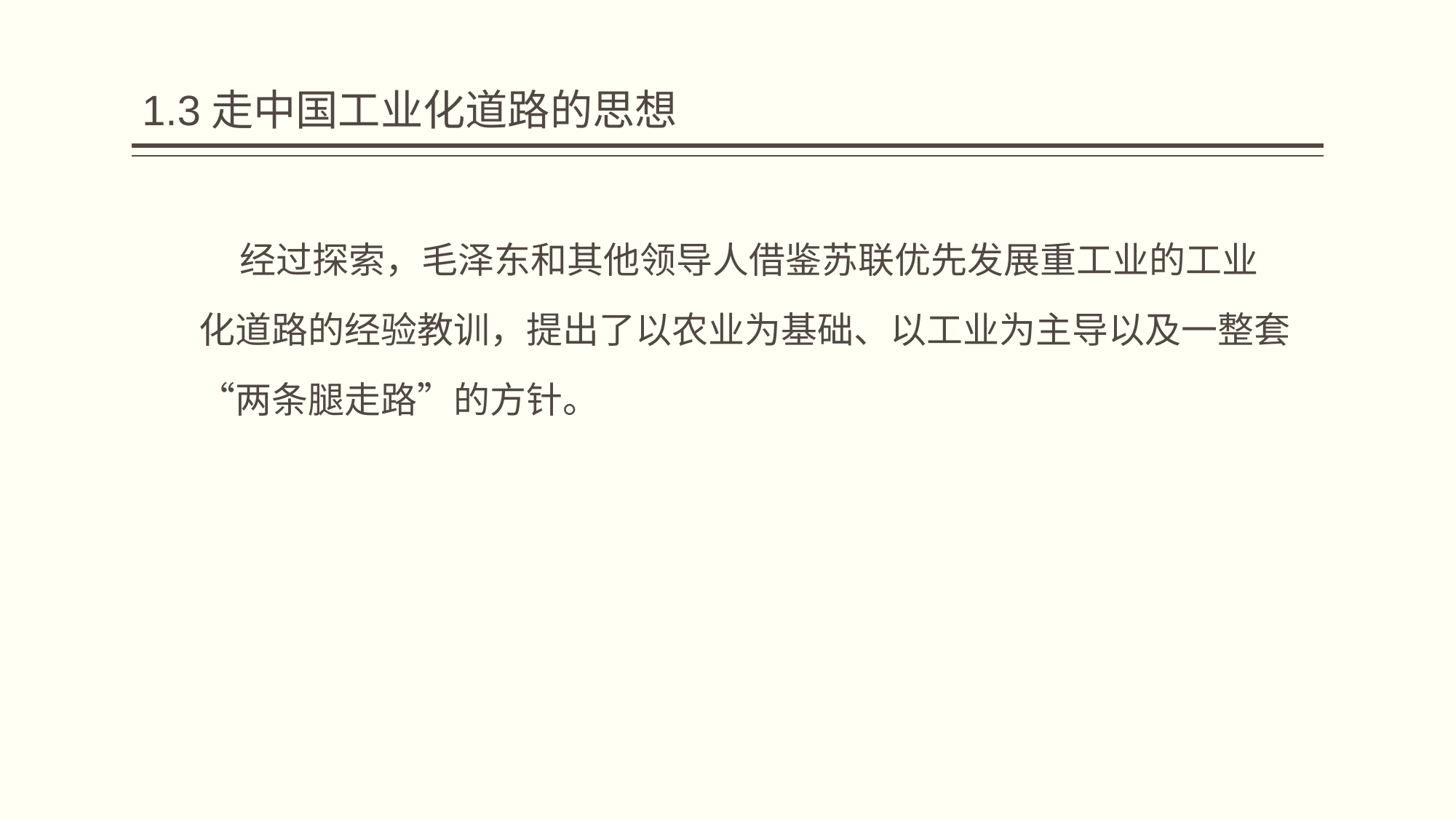

# 1.3走中国工业化道路的思想
     经过探索，毛泽东和其他领导人借鉴苏联优先发展重工业的工业化道路的经验教训，提出了以农业为基础、以工业为主导以及一整套“两条腿走路”的方针。